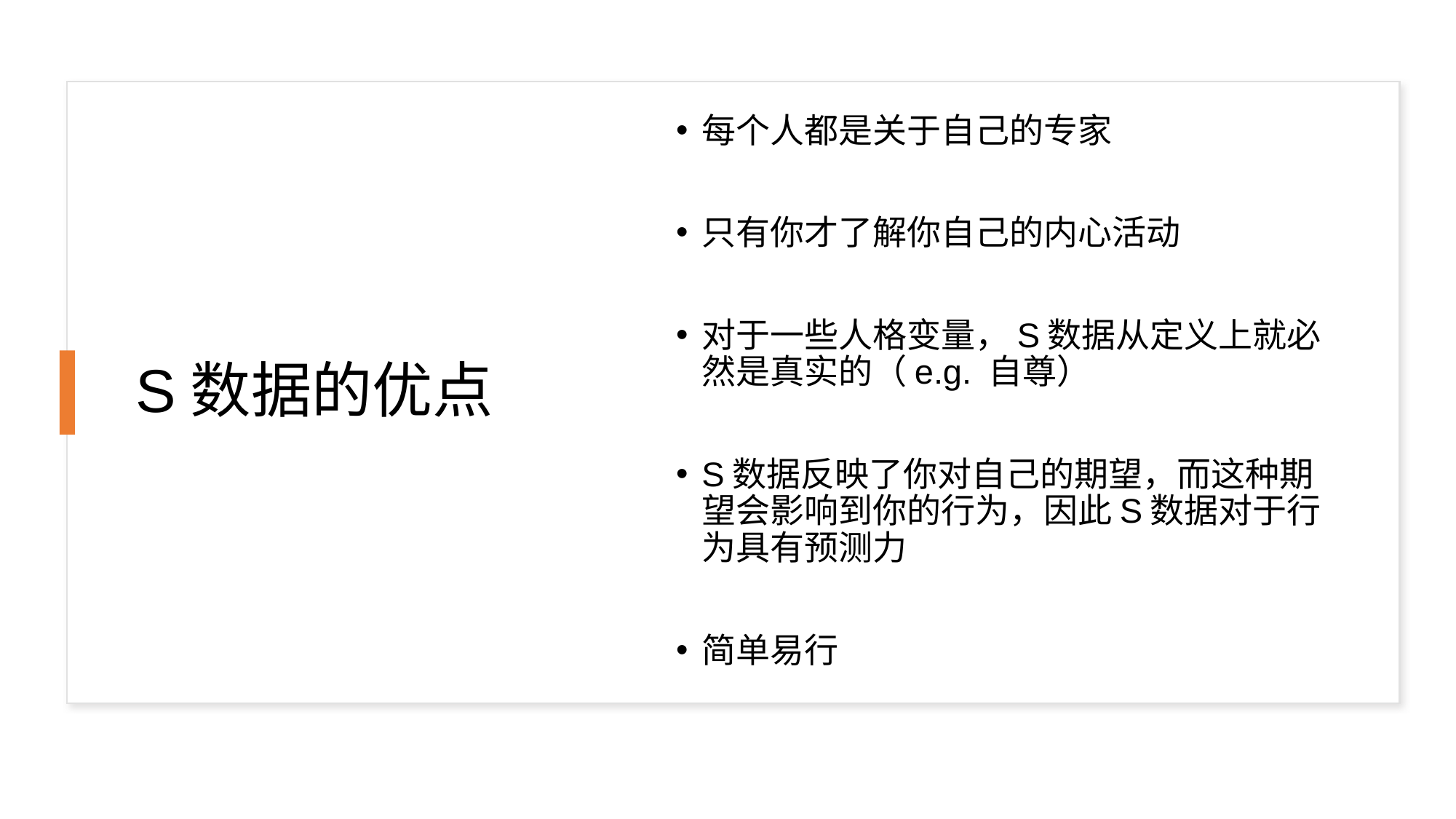

每个人都是关于自己的专家

只有你才了解你自己的内心活动

对于一些人格变量，S数据从定义上就必然是真实的（e.g. 自尊）

S数据反映了你对自己的期望，而这种期望会影响到你的行为，因此S数据对于行为具有预测力

简单易行
# S数据的优点